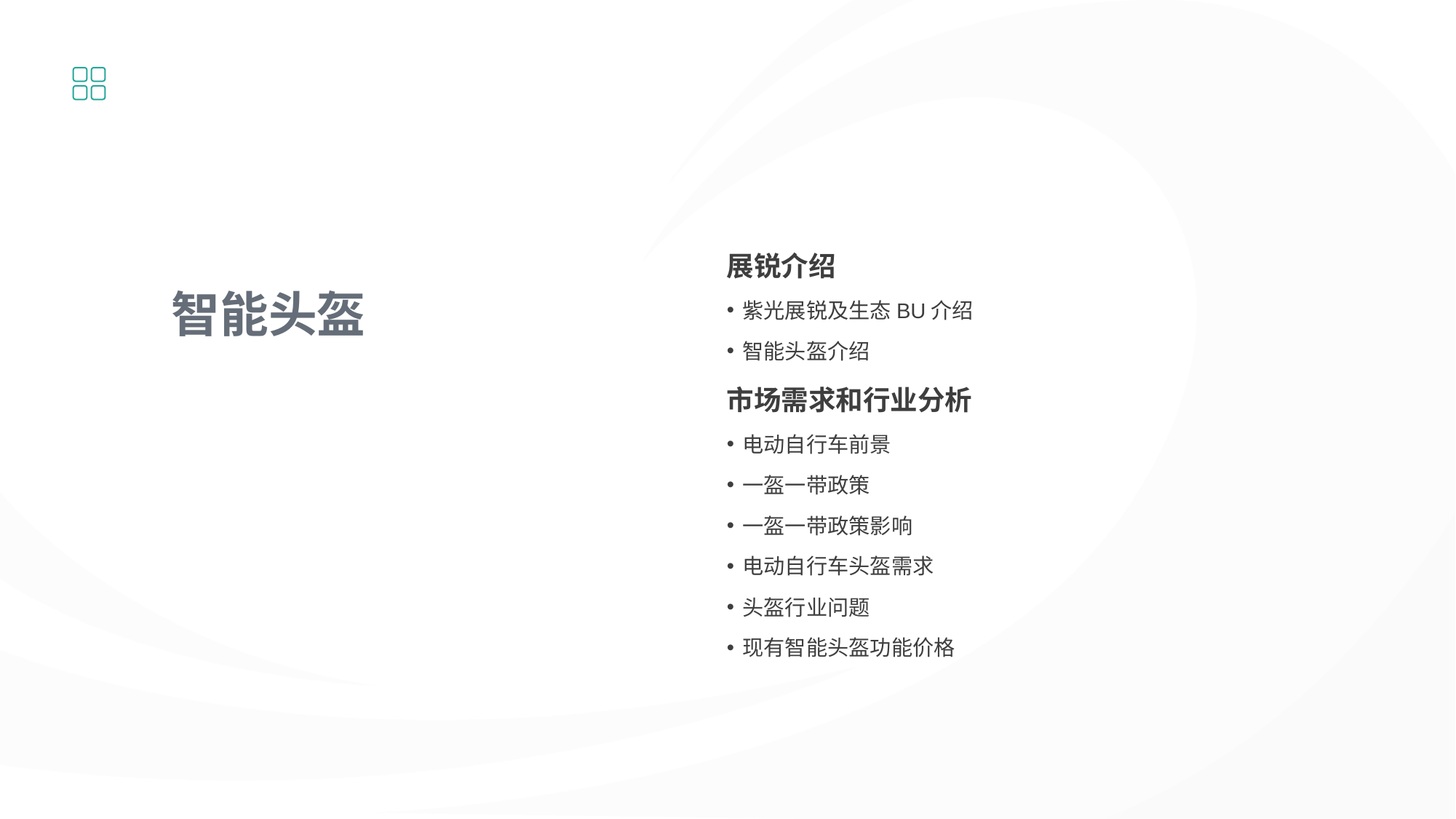

展锐介绍
紫光展锐及生态BU介绍
智能头盔介绍
市场需求和行业分析
电动自行车前景
一盔一带政策
一盔一带政策影响
电动自行车头盔需求
头盔行业问题
现有智能头盔功能价格

智能头盔